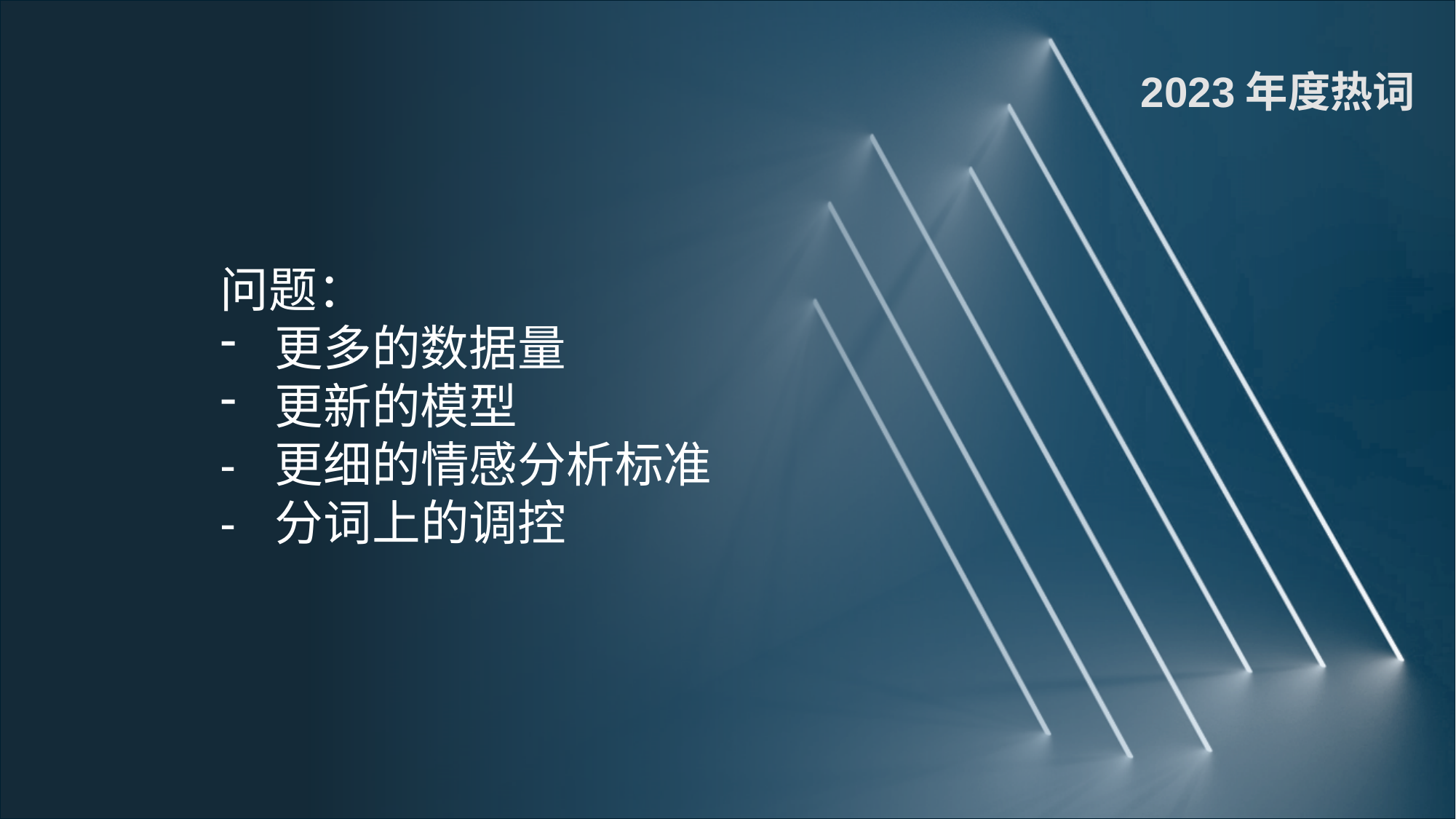

2023年度热词
问题：
更多的数据量
更新的模型
-  更细的情感分析标准
-  分词上的调控